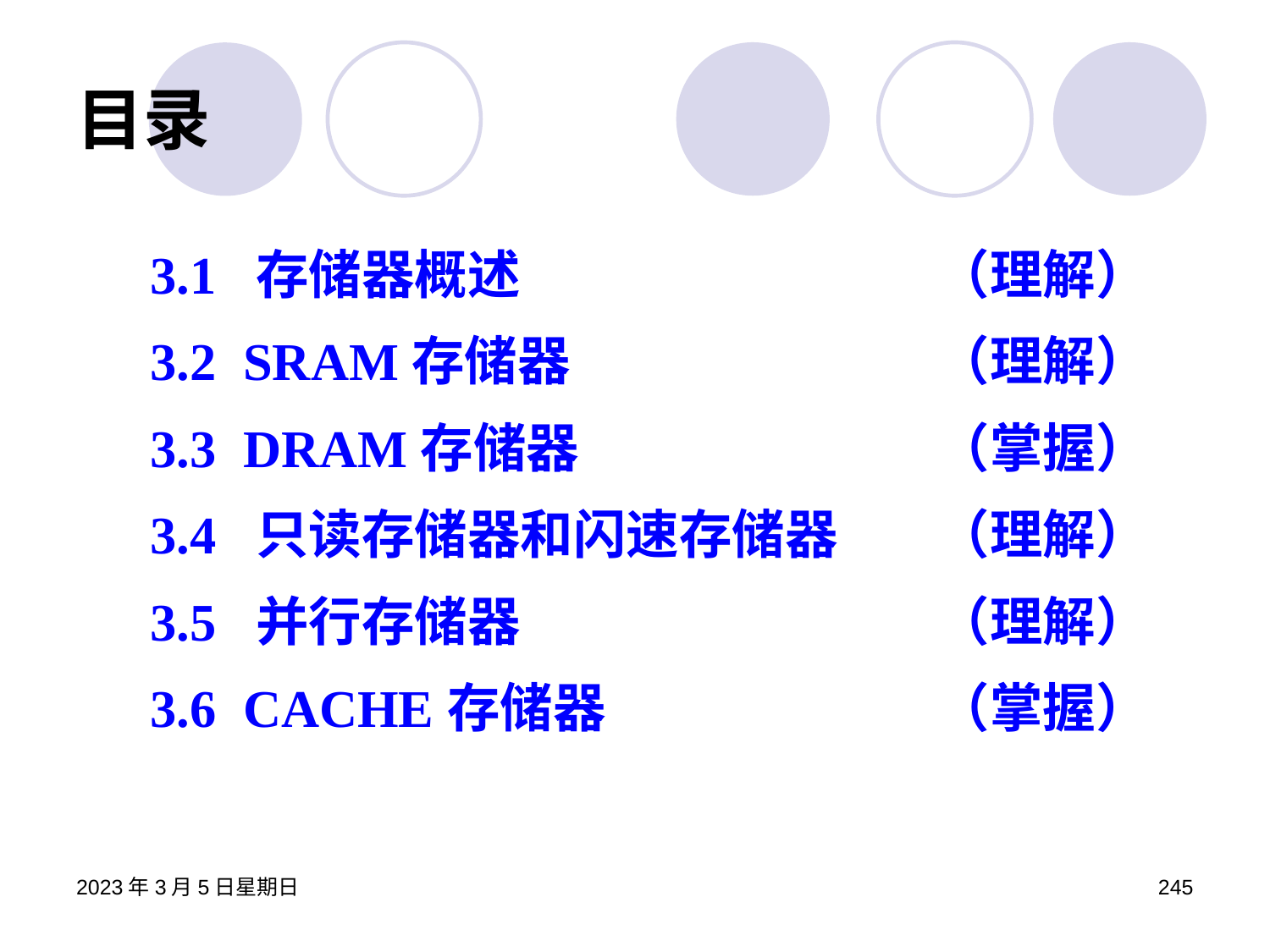

# 目录
3.1  存储器概述				（理解）
3.2  SRAM存储器			（理解）
3.3  DRAM存储器			（掌握）
3.4  只读存储器和闪速存储器	（理解）
3.5  并行存储器				（理解）
3.6  CACHE存储器			（掌握）
2023年3月5日星期日
245